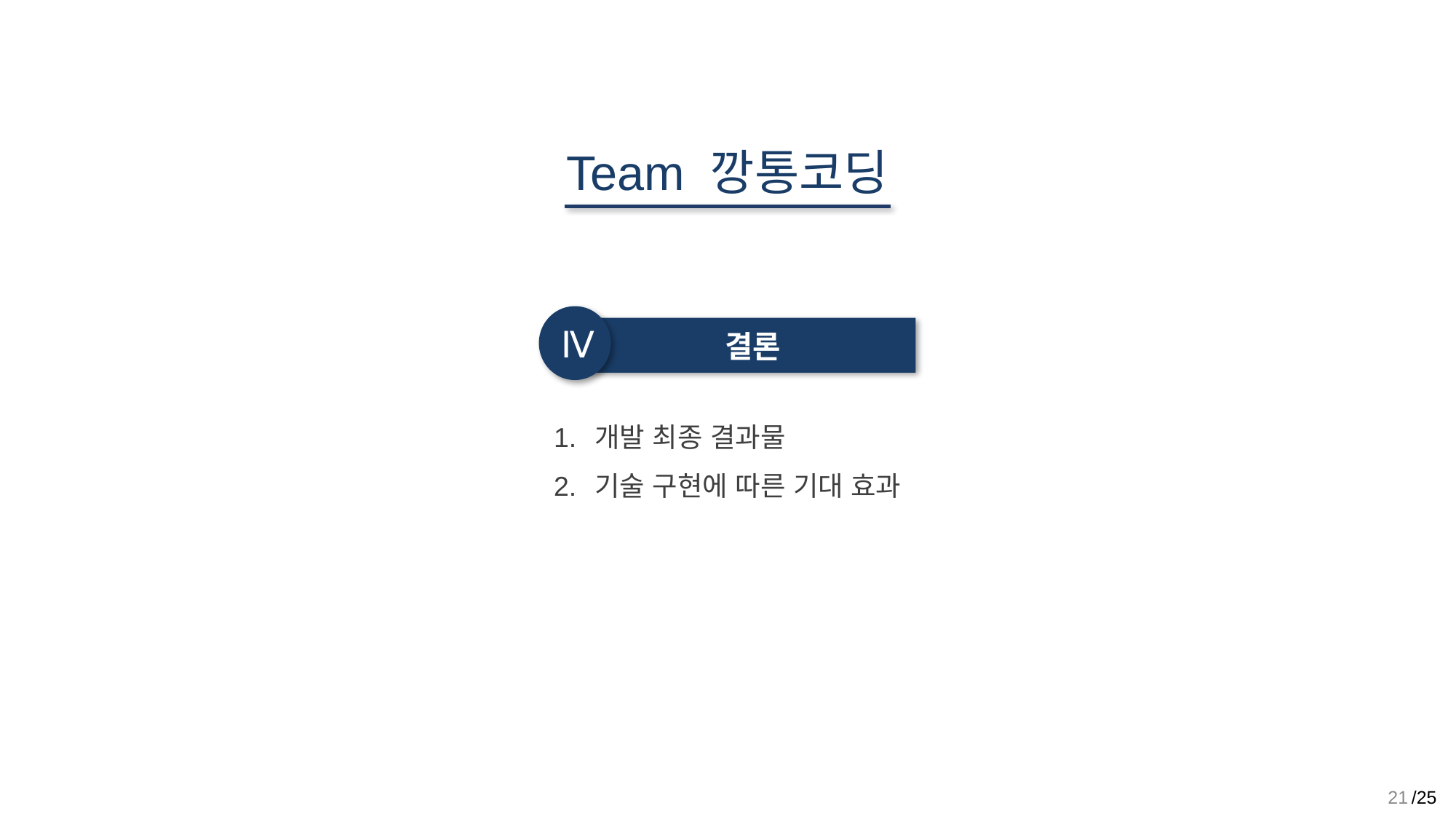

Team 깡통코딩
Ⅳ
   결론
개발 최종 결과물
기술 구현에 따른 기대 효과
21